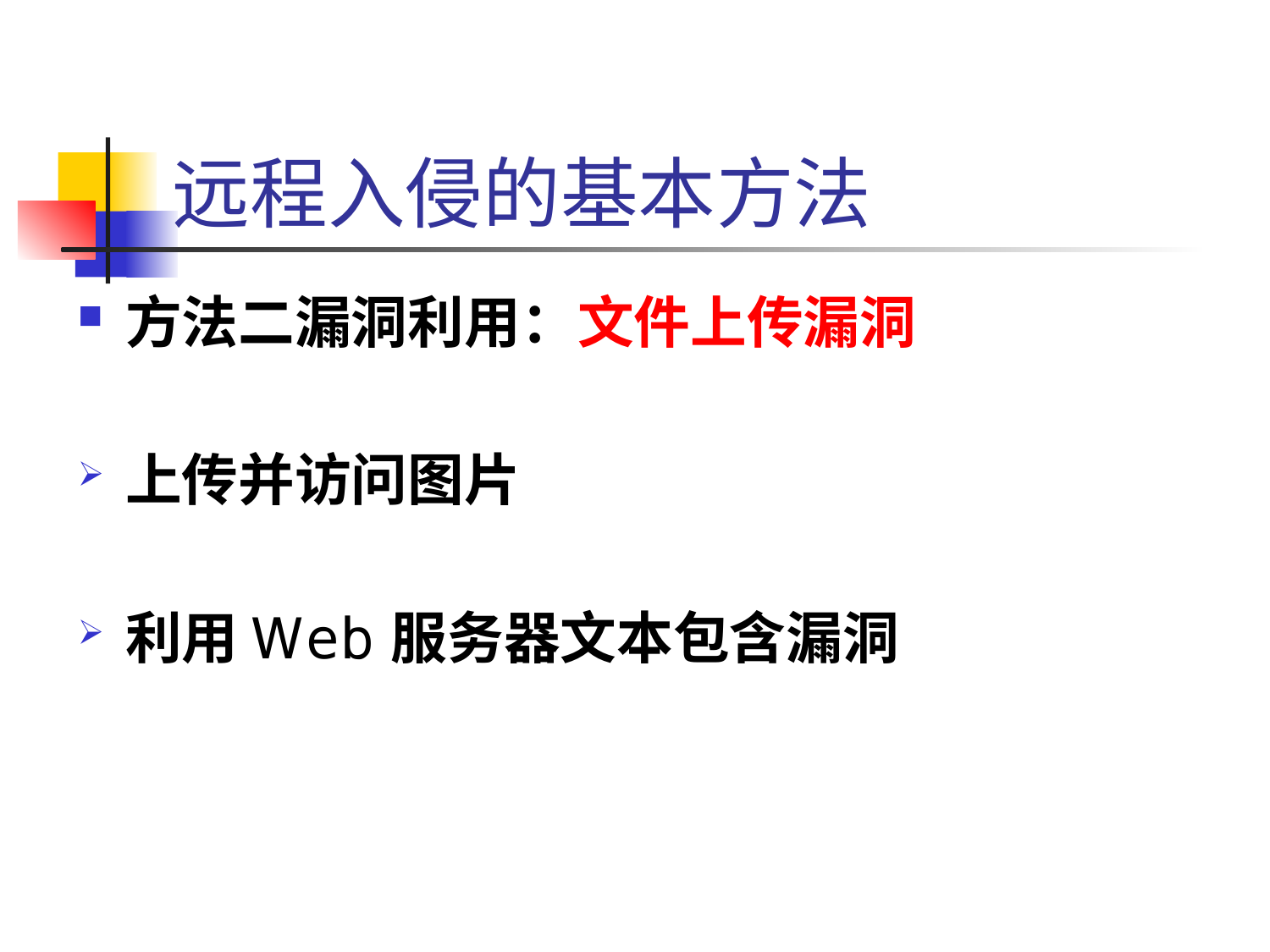

# 远程入侵的基本方法
方法二漏洞利用：文件上传漏洞

上传并访问图片

利用Web服务器文本包含漏洞